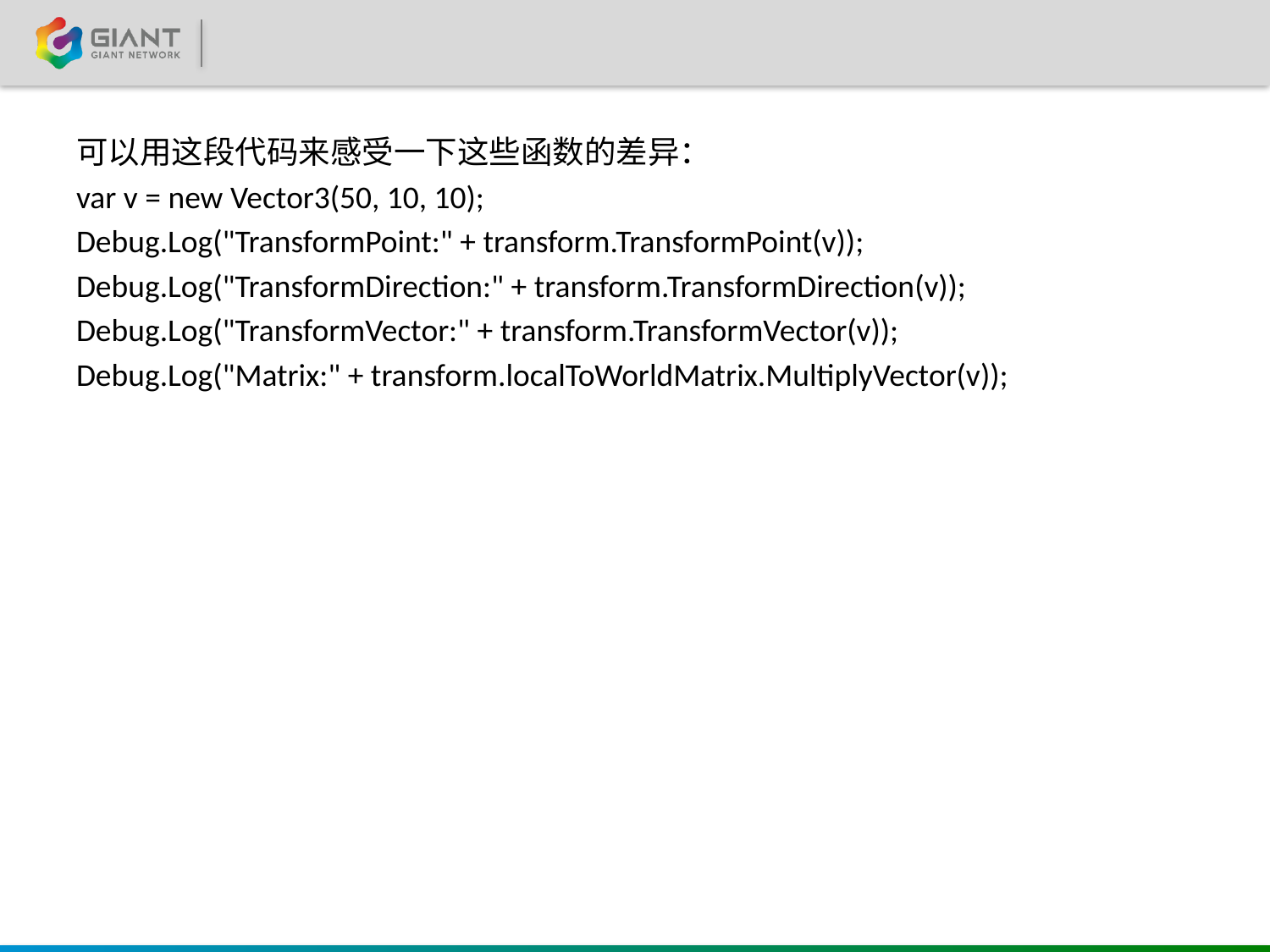

#
可以用这段代码来感受一下这些函数的差异：
var v = new Vector3(50, 10, 10);
Debug.Log("TransformPoint:" + transform.TransformPoint(v));
Debug.Log("TransformDirection:" + transform.TransformDirection(v));
Debug.Log("TransformVector:" + transform.TransformVector(v));
Debug.Log("Matrix:" + transform.localToWorldMatrix.MultiplyVector(v));